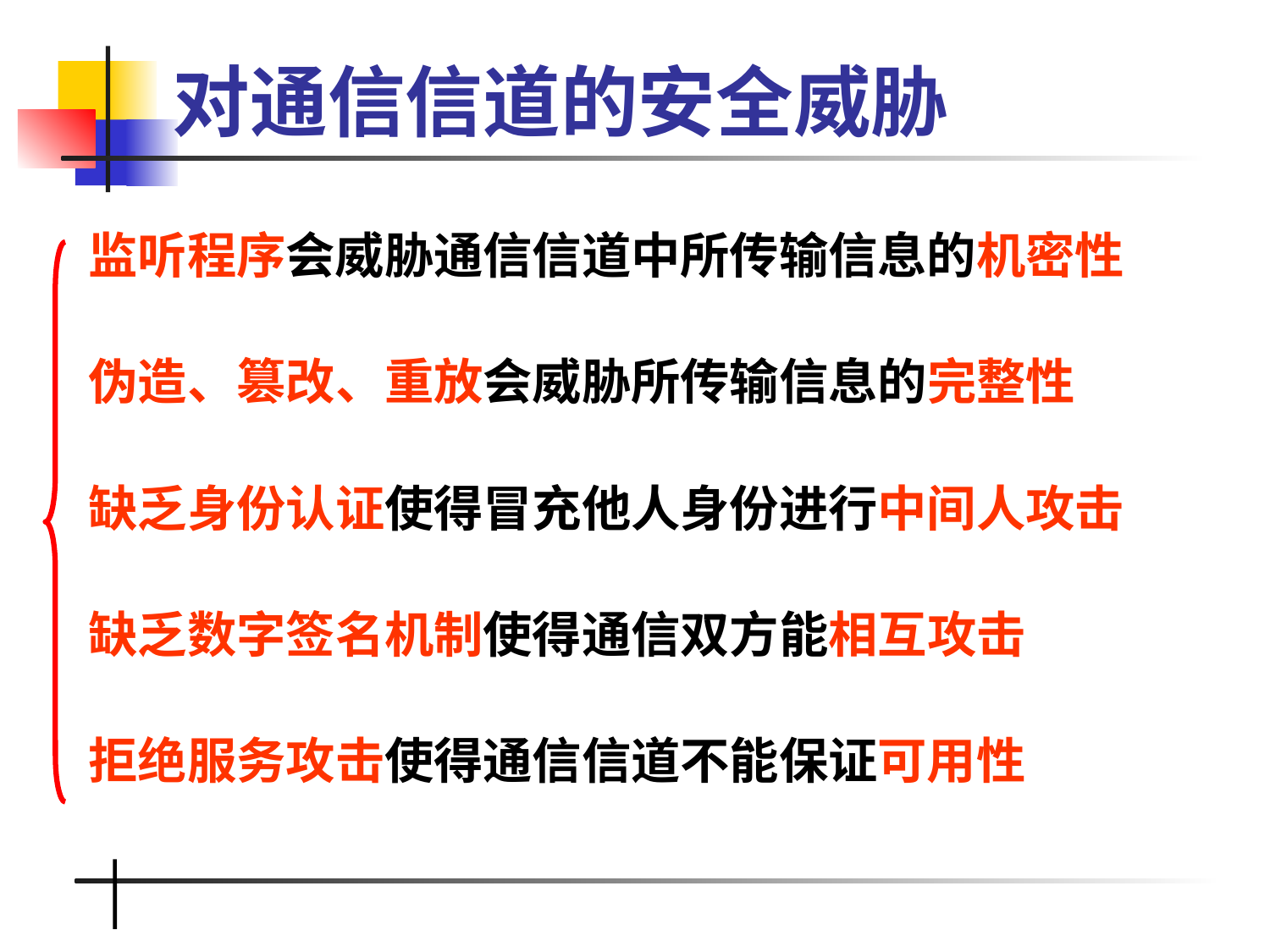

# 对通信信道的安全威胁
 监听程序会威胁通信信道中所传输信息的机密性

 伪造、篡改、重放会威胁所传输信息的完整性

 缺乏身份认证使得冒充他人身份进行中间人攻击

 缺乏数字签名机制使得通信双方能相互攻击

 拒绝服务攻击使得通信信道不能保证可用性